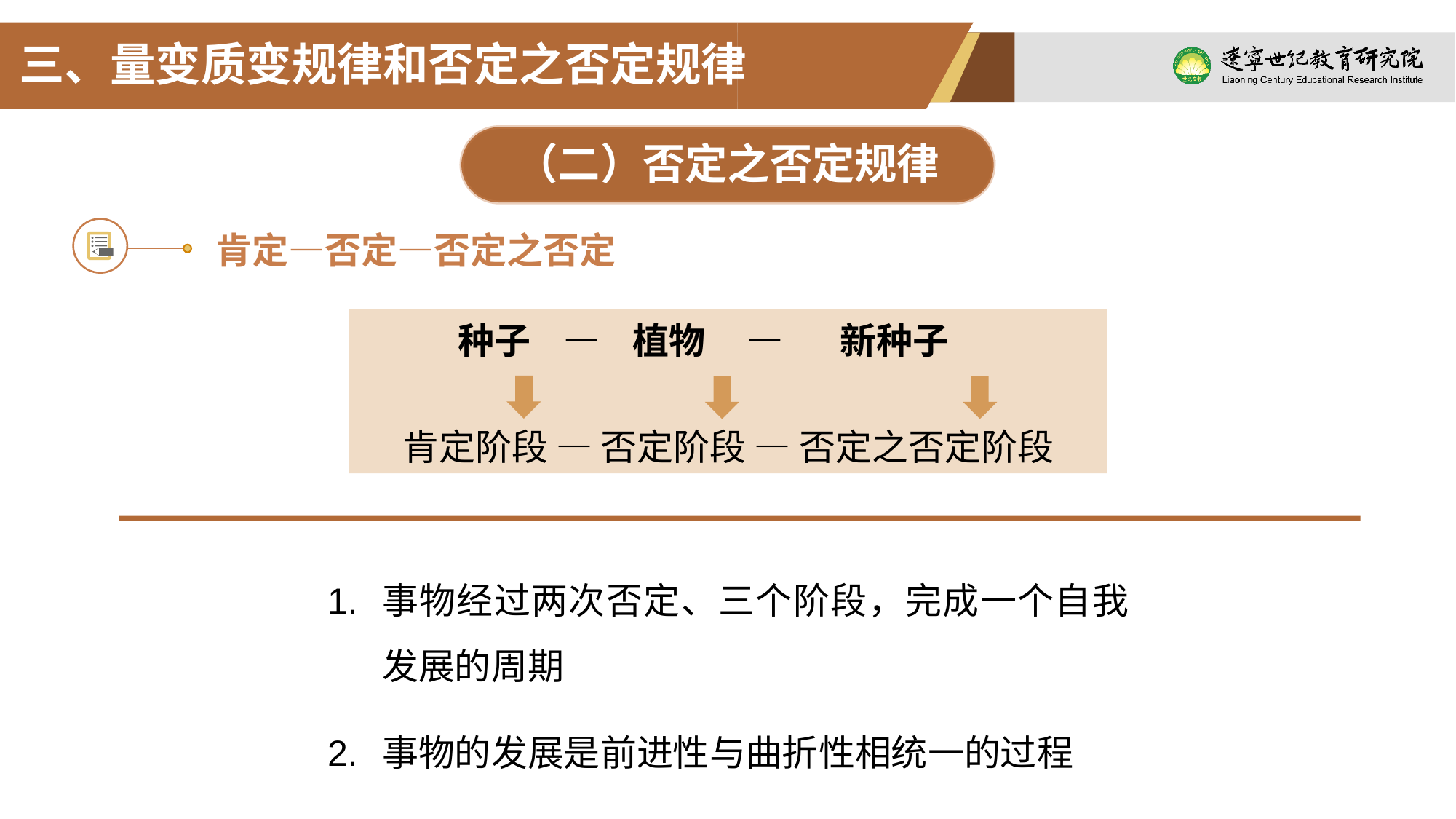

三、量变质变规律和否定之否定规律
（二）否定之否定规律

肯定—否定—否定之否定

           种子    —    植物     —       新种子

肯定阶段 — 否定阶段 — 否定之否定阶段

事物经过两次否定、三个阶段，完成一个自我发展的周期
事物的发展是前进性与曲折性相统一的过程